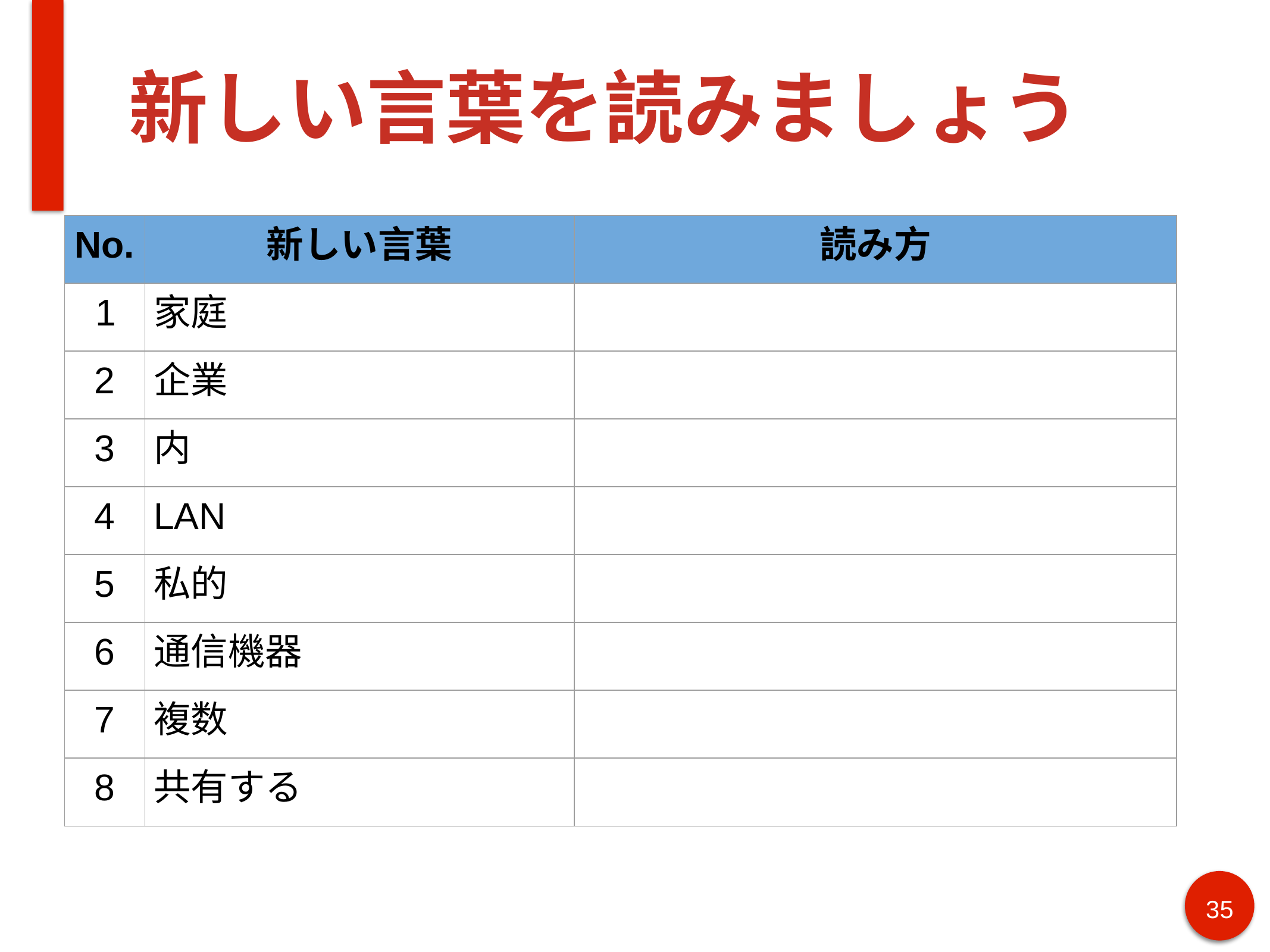

# 新しい言葉を読みましょう
| No. | 新しい言葉 | 読み方 |
| --- | --- | --- |
| 1 | 家庭 |  |
| 2 | 企業 |  |
| 3 | 内 |  |
| 4 | LAN |  |
| 5 | 私的 |  |
| 6 | 通信機器 |  |
| 7 | 複数 |  |
| 8 | 共有する |  |
35